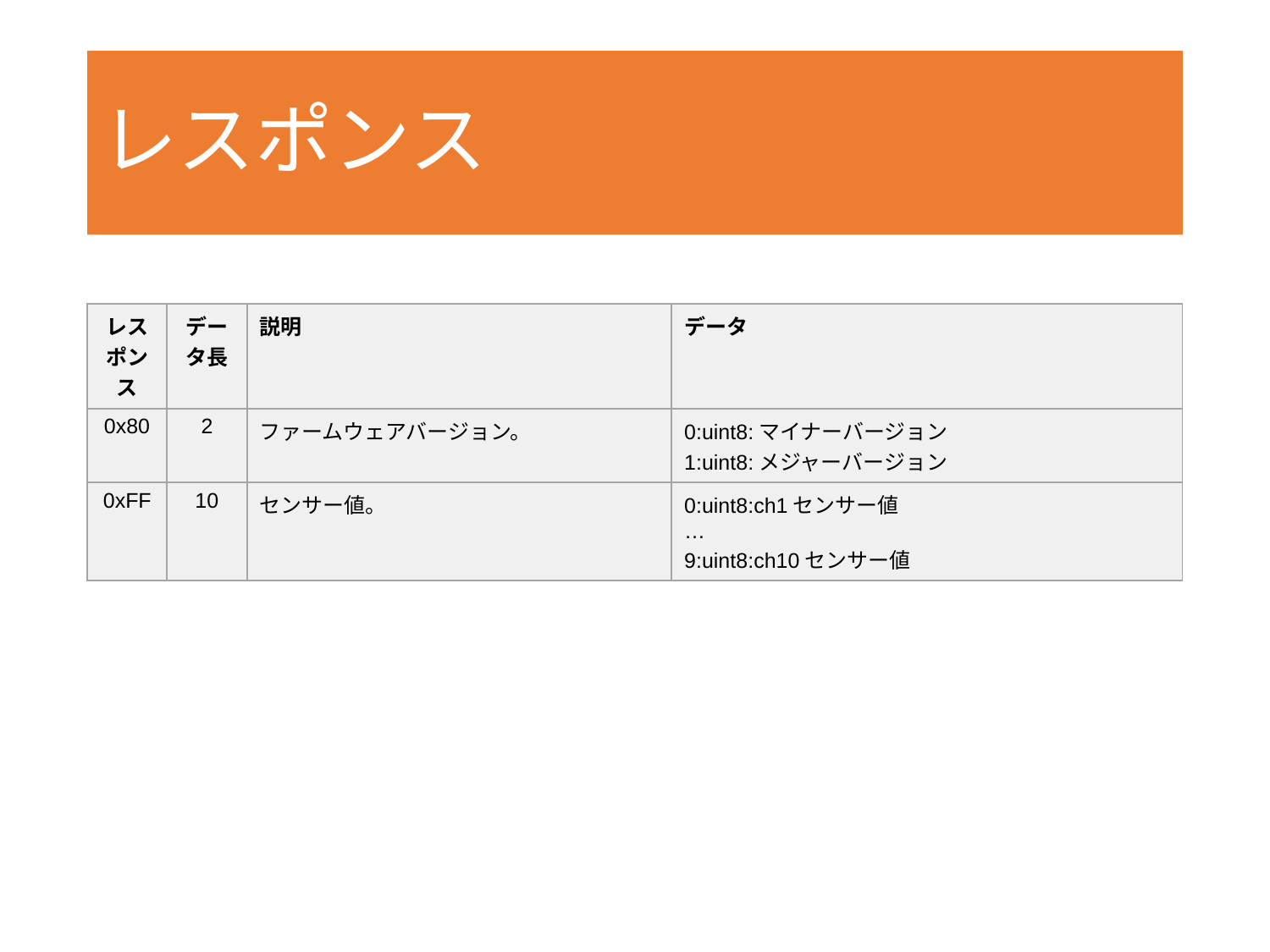

# レスポンス
| レスポンス | データ長 | 説明 | データ |
| --- | --- | --- | --- |
| 0x80 | 2 | ファームウェアバージョン。 | 0:uint8:マイナーバージョン 1:uint8:メジャーバージョン |
| 0xFF | 10 | センサー値。 | 0:uint8:ch1センサー値 … 9:uint8:ch10センサー値 |